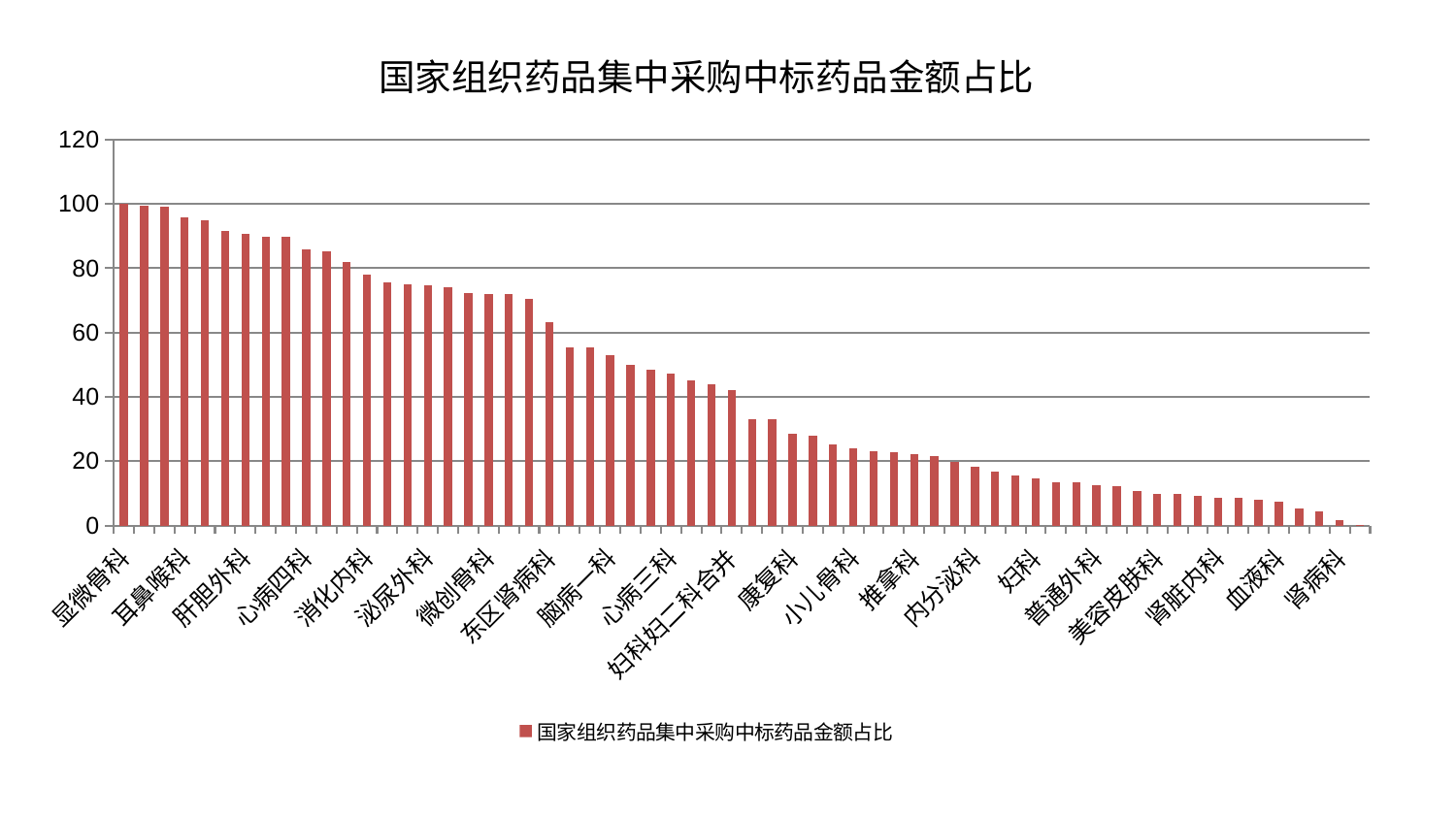

### Chart: 国家组织药品集中采购中标药品金额占比

| Category | 国家组织药品集中采购中标药品金额占比 |
|---|---|
| 显微骨科 | 100.0 |
| 肛肠科 | 99.54061690179833 |
| 周围血管科 | 99.09554939832911 |
| 耳鼻喉科 | 95.75834255313262 |
| 身心医学科 | 94.8430198740665 |
| 皮肤科 | 91.4866547774492 |
| 肝胆外科 | 90.60730835509602 |
| 心病一科 | 89.92177040147844 |
| 乳腺甲状腺外科 | 89.82837690399228 |
| 心病四科 | 85.84064918375445 |
| 儿科 | 85.29975246180163 |
| 治未病中心 | 81.98690023640324 |
| 消化内科 | 77.93006561790443 |
| 中医经典科 | 75.5205830747008 |
| 神经外科 | 74.92924232741373 |
| 泌尿外科 | 74.86115453292288 |
| 运动损伤骨科 | 73.99812298142359 |
| 心病二科 | 72.22056342054044 |
| 微创骨科 | 71.89227680324423 |
| 脊柱骨科 | 71.89192297675615 |
| 脑病二科 | 70.58635794700163 |
| 东区肾病科 | 63.306399613649624 |
| 男科 | 55.262767883782644 |
| 眼科 | 55.242545868647255 |
| 脑病一科 | 52.91583274431641 |
| 西区重症医学科 | 49.90584093467111 |
| 风湿病科 | 48.5671579626035 |
| 心病三科 | 47.33138750028051 |
| 肿瘤内科 | 45.18519790333955 |
| 创伤骨科 | 43.845789493854284 |
| 妇科妇二科合并 | 41.95064077968769 |
| 肝病科 | 33.11457319226309 |
| 胸外科 | 33.011195942190156 |
| 康复科 | 28.48241763920433 |
| 口腔科 | 27.967074141536745 |
| 医院 | 25.290448532213027 |
| 小儿骨科 | 24.085710202989333 |
| 针灸科 | 23.174932588130588 |
| 东区重症医学科 | 22.896089069202016 |
| 推拿科 | 22.06750569569707 |
| 脾胃科消化科合并 | 21.47630738007981 |
| 呼吸内科 | 19.72802608039587 |
| 内分泌科 | 18.359671019019807 |
| 妇二科 | 16.71577717075586 |
| 小儿推拿科 | 15.48466877978875 |
| 妇科 | 14.778151854517876 |
| 中医外治中心 | 13.377481207519757 |
| 老年医学科 | 13.292497284686204 |
| 普通外科 | 12.496831652668174 |
| 重症医学科 | 12.171547171245445 |
| 综合内科 | 10.79478381388161 |
| 美容皮肤科 | 9.862404330738636 |
| 神经内科 | 9.770375985594994 |
| 脾胃病科 | 9.065229256745074 |
| 肾脏内科 | 8.74857366983519 |
| 心血管内科 | 8.680729253888938 |
| 脑病三科 | 7.946978136235225 |
| 血液科 | 7.378532747083773 |
| 关节骨科 | 5.199011369126456 |
| 骨科 | 4.493101914496802 |
| 肾病科 | 1.7066139732811063 |
| 产科 | 0.2653437935245959 |
183